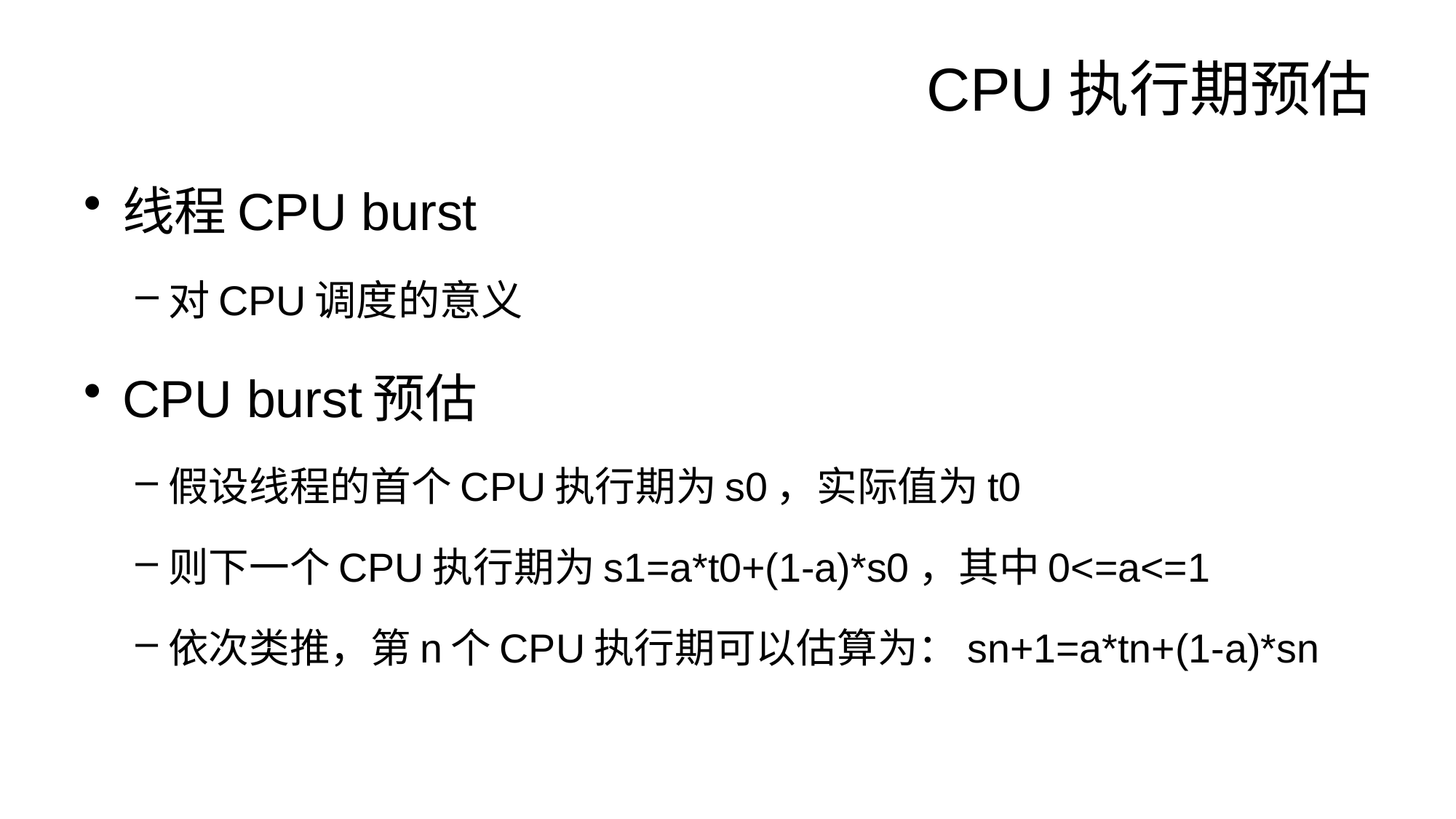

# CPU执行期预估
线程CPU burst
对CPU调度的意义
CPU burst预估
假设线程的首个CPU执行期为s0，实际值为t0
则下一个CPU执行期为s1=a*t0+(1-a)*s0，其中0<=a<=1
依次类推，第n个CPU执行期可以估算为：sn+1=a*tn+(1-a)*sn